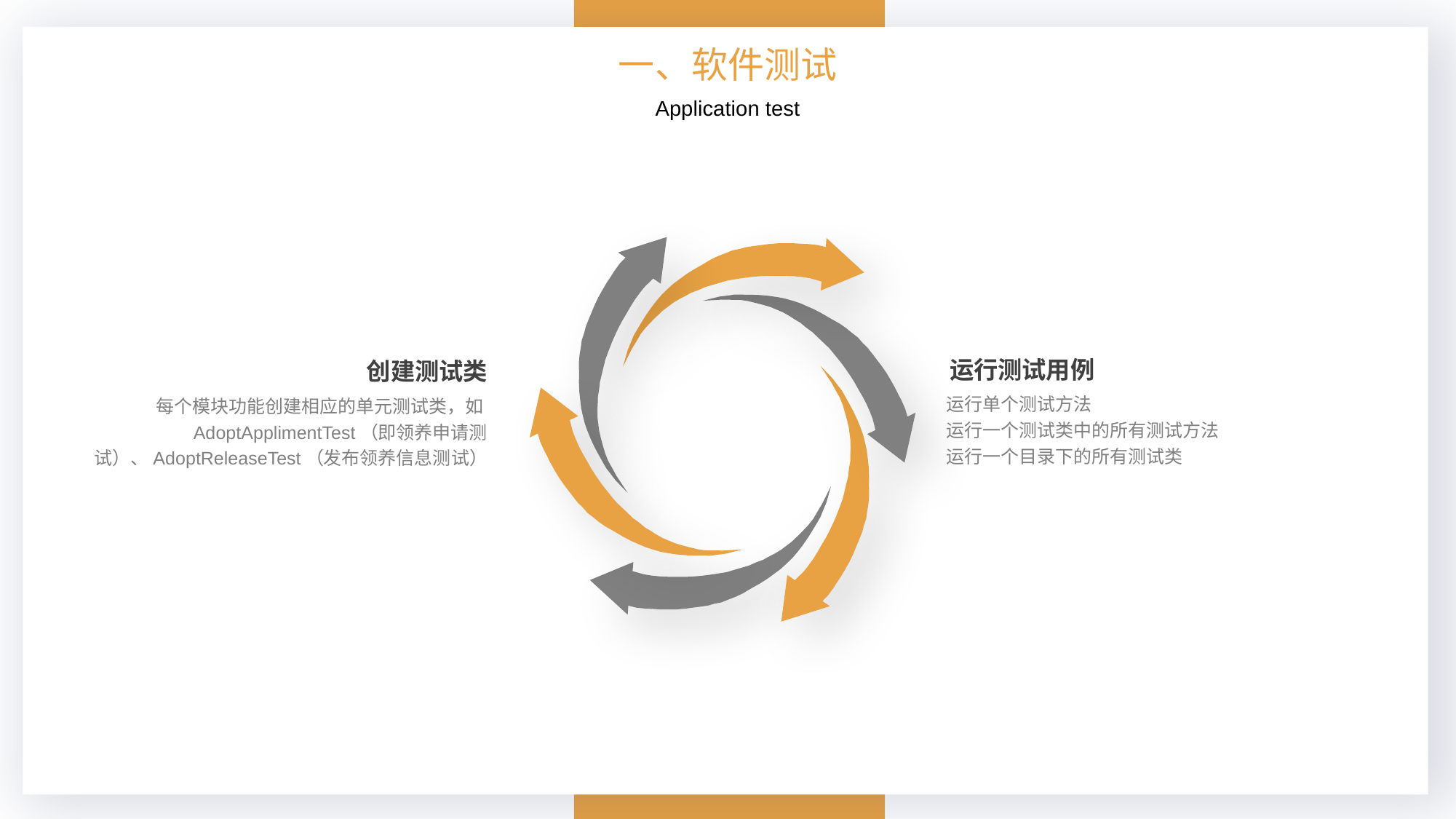

一、软件测试
Application test

运行测试用例
运行单个测试方法
运行一个测试类中的所有测试方法
运行一个目录下的所有测试类
创建测试类
每个模块功能创建相应的单元测试类，如AdoptApplimentTest（即领养申请测试）、AdoptReleaseTest（发布领养信息测试）